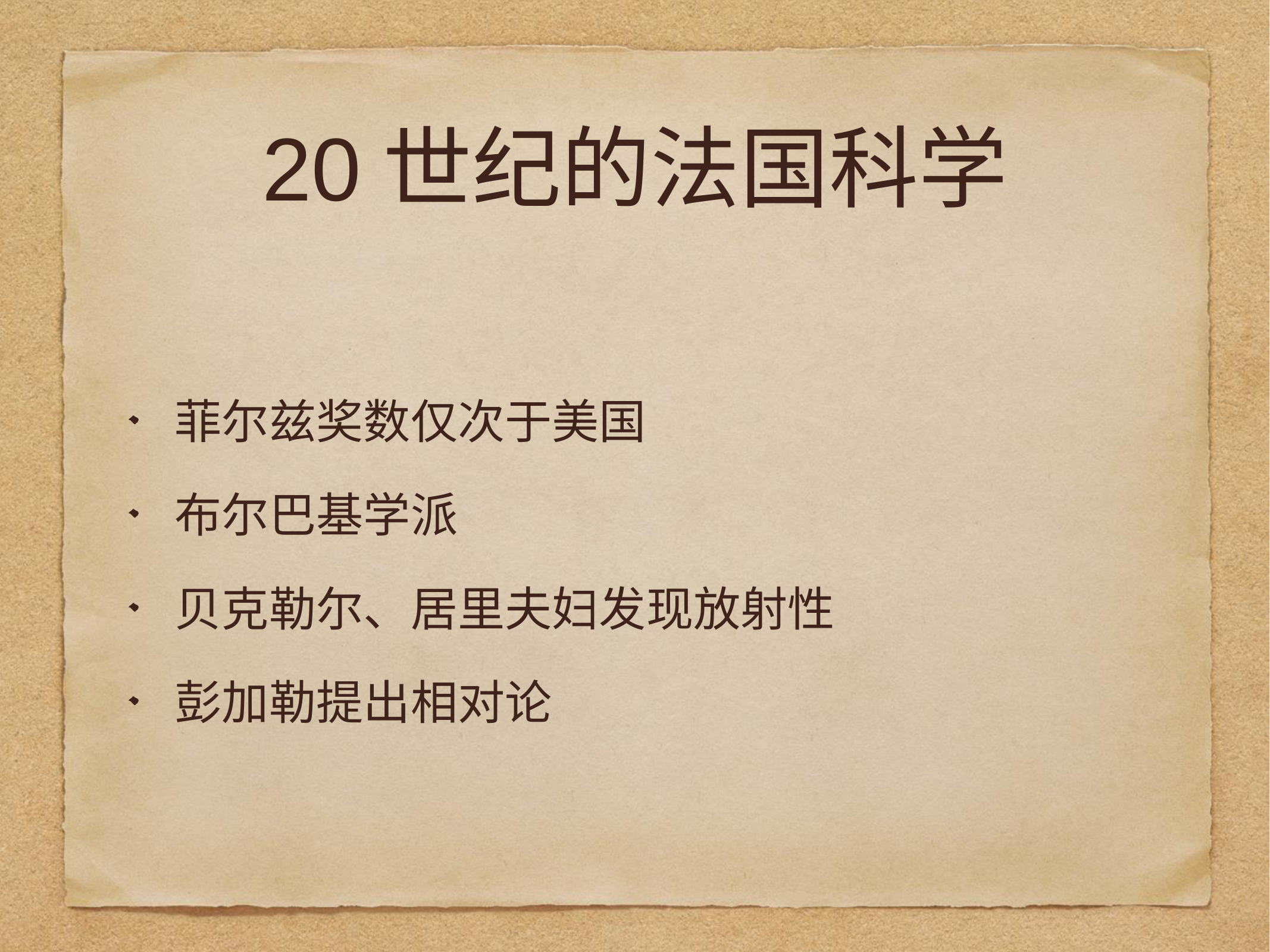

# 20世纪的法国科学
菲尔兹奖数仅次于美国
布尔巴基学派
贝克勒尔、居里夫妇发现放射性
彭加勒提出相对论